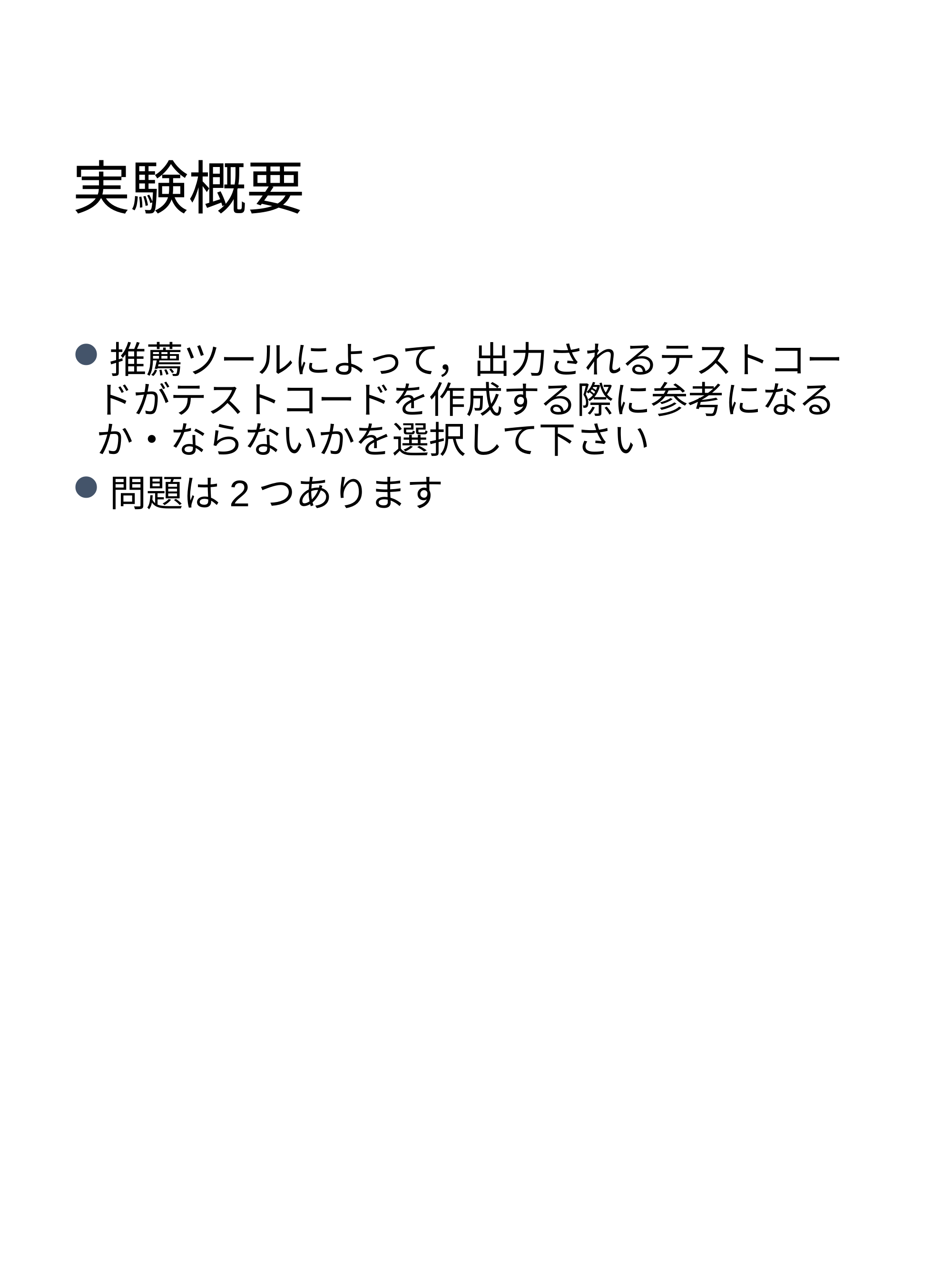

# 実験概要
推薦ツールによって，出力されるテストコードがテストコードを作成する際に参考になるか・ならないかを選択して下さい
問題は2つあります